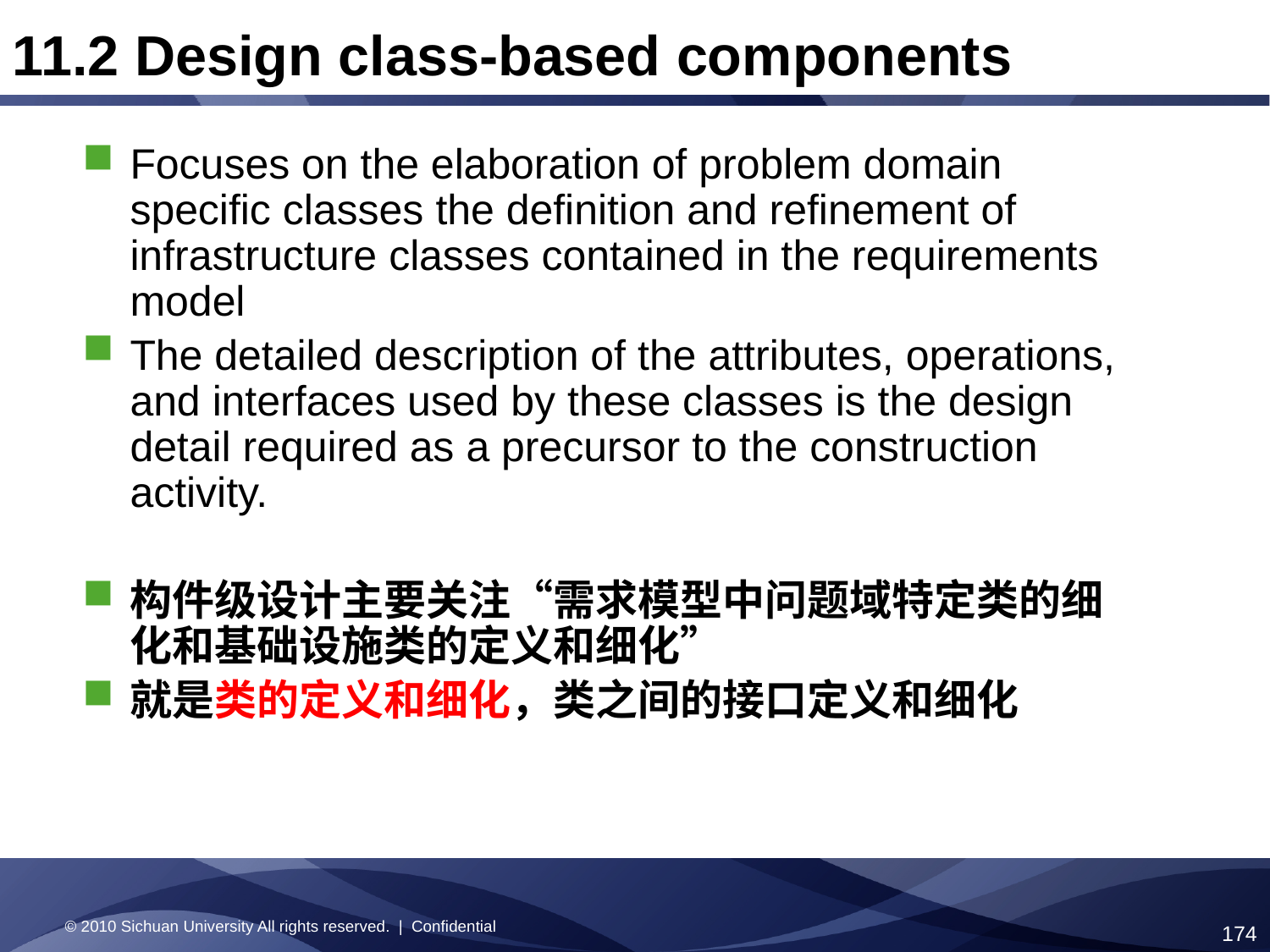

11.2 Design class-based components
Focuses on the elaboration of problem domain specific classes the definition and refinement of infrastructure classes contained in the requirements model
The detailed description of the attributes, operations, and interfaces used by these classes is the design detail required as a precursor to the construction activity.

构件级设计主要关注“需求模型中问题域特定类的细化和基础设施类的定义和细化”
就是类的定义和细化，类之间的接口定义和细化
© 2010 Sichuan University All rights reserved.  |  Confidential
174